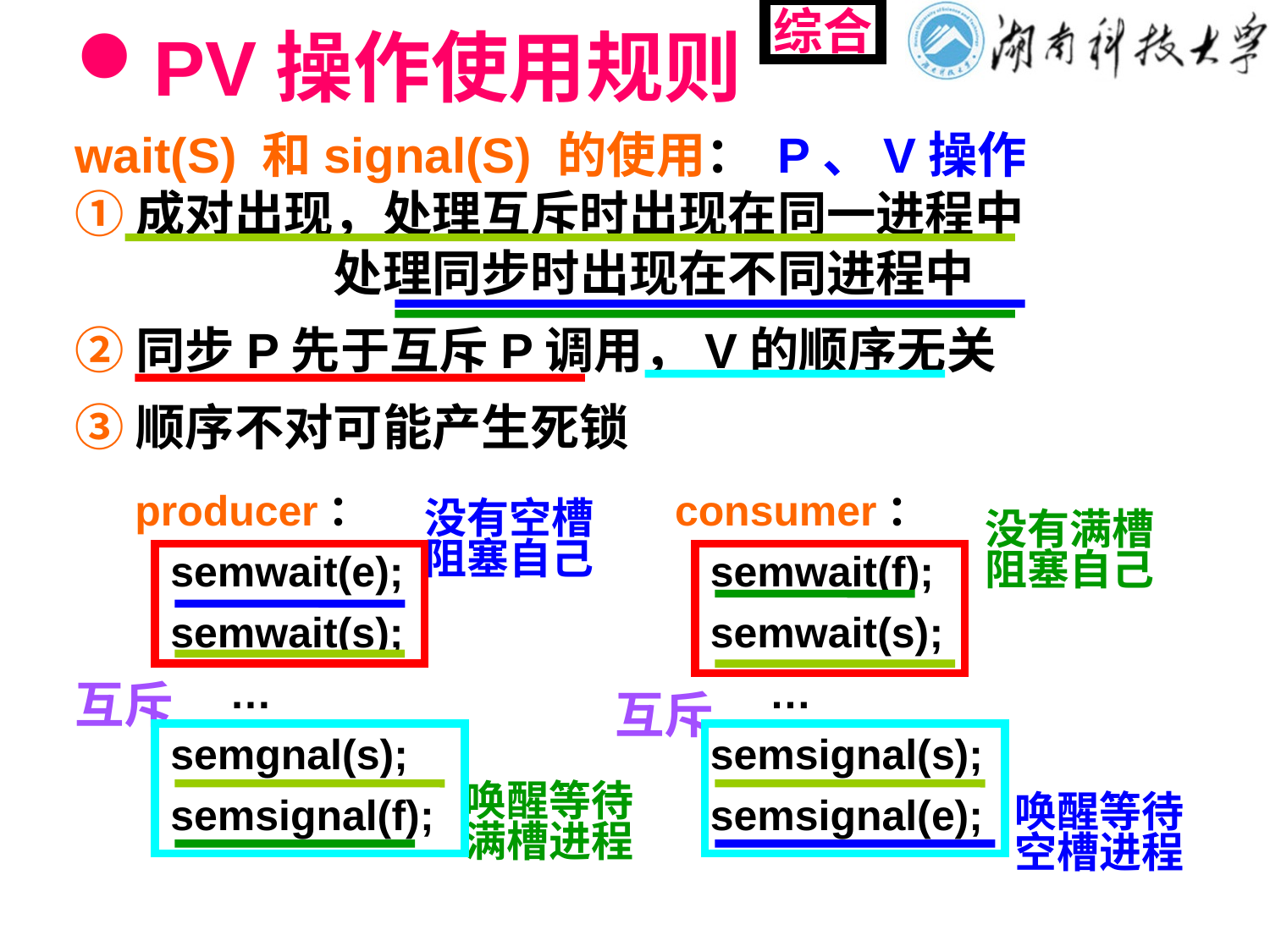

# PV操作使用规则
综合
wait(S) 和signal(S) 的使用： P、V操作
①成对出现，处理互斥时出现在同一进程中
                      处理同步时出现在不同进程中
②同步P先于互斥P调用，V的顺序无关
③顺序不对可能产生死锁

producer：
   semwait(e);
   semwait(s);
        …
   semgnal(s);
   semsignal(f);
consumer：
   semwait(f);
   semwait(s);
        …
   semsignal(s);
   semsignal(e);
没有空槽
阻塞自己

唤醒等待
空槽进程

没有满槽
阻塞自己

唤醒等待
满槽进程

互斥
互斥